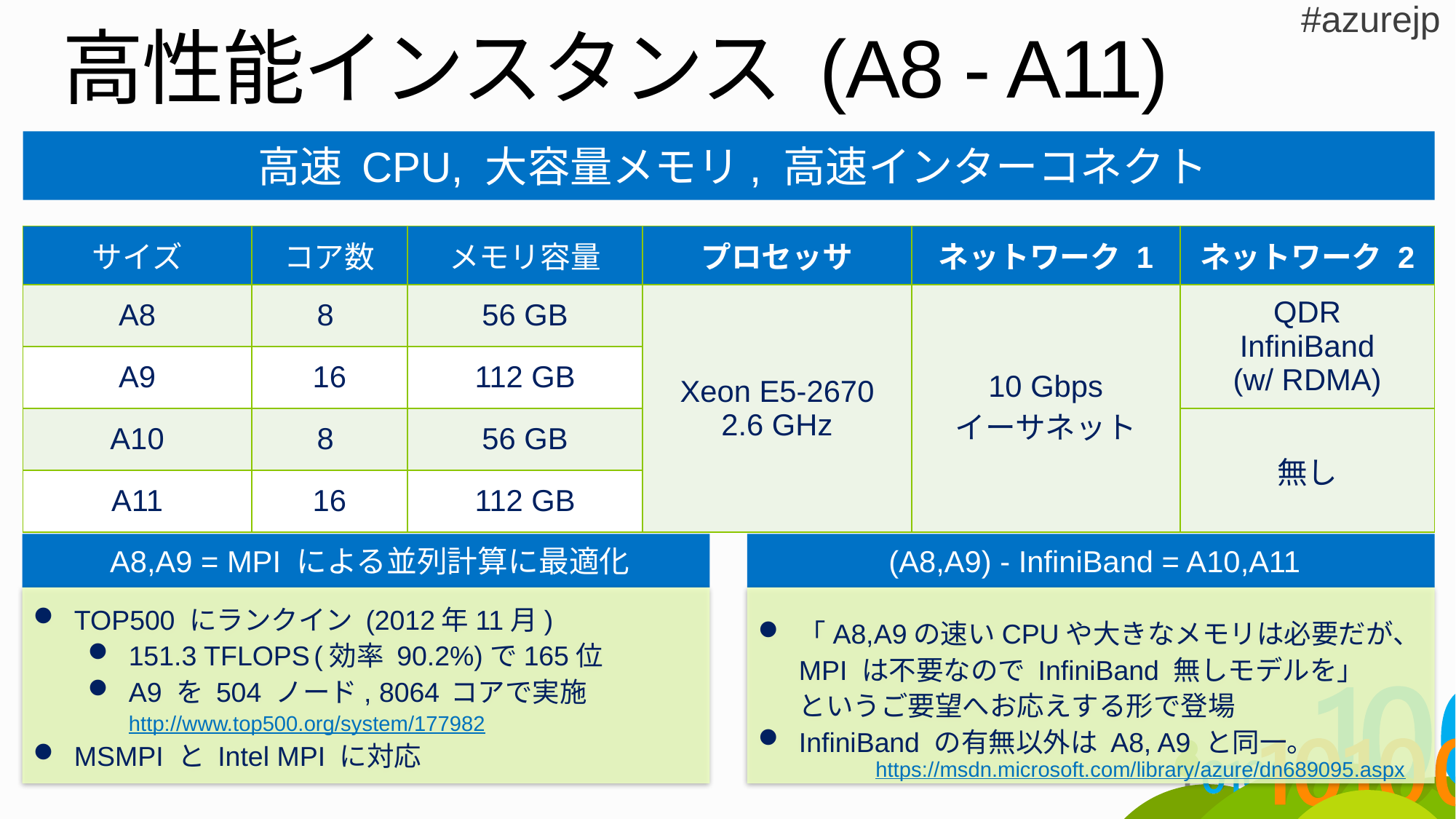

# 高性能インスタンス (A8 - A11)
高速 CPU, 大容量メモリ, 高速インターコネクト
| サイズ | コア数 | メモリ容量 | プロセッサ | ネットワーク 1 | ネットワーク 2 |
| --- | --- | --- | --- | --- | --- |
| A8 | 8 | 56 GB | Xeon E5-2670 2.6 GHz | 10 Gbps イーサネット | QDR InfiniBand (w/ RDMA) |
| A9 | 16 | 112 GB |  |  |  |
| A10 | 8 | 56 GB |  |  | 無し |
| A11 | 16 | 112 GB |  |  |  |
A8,A9 = MPI による並列計算に最適化
(A8,A9) - InfiniBand = A10,A11
TOP500 にランクイン (2012年11月)
151.3 TFLOPS (効率 90.2%) で 165 位
A9 を 504 ノード, 8064  コアで実施
http://www.top500.org/system/177982
MSMPI と Intel MPI に対応
「A8,A9の速いCPUや大きなメモリは必要だが、
MPI は不要なので InfiniBand 無しモデルを」
というご要望へお応えする形で登場
InfiniBand の有無以外は A8, A9 と同一。
https://msdn.microsoft.com/library/azure/dn689095.aspx